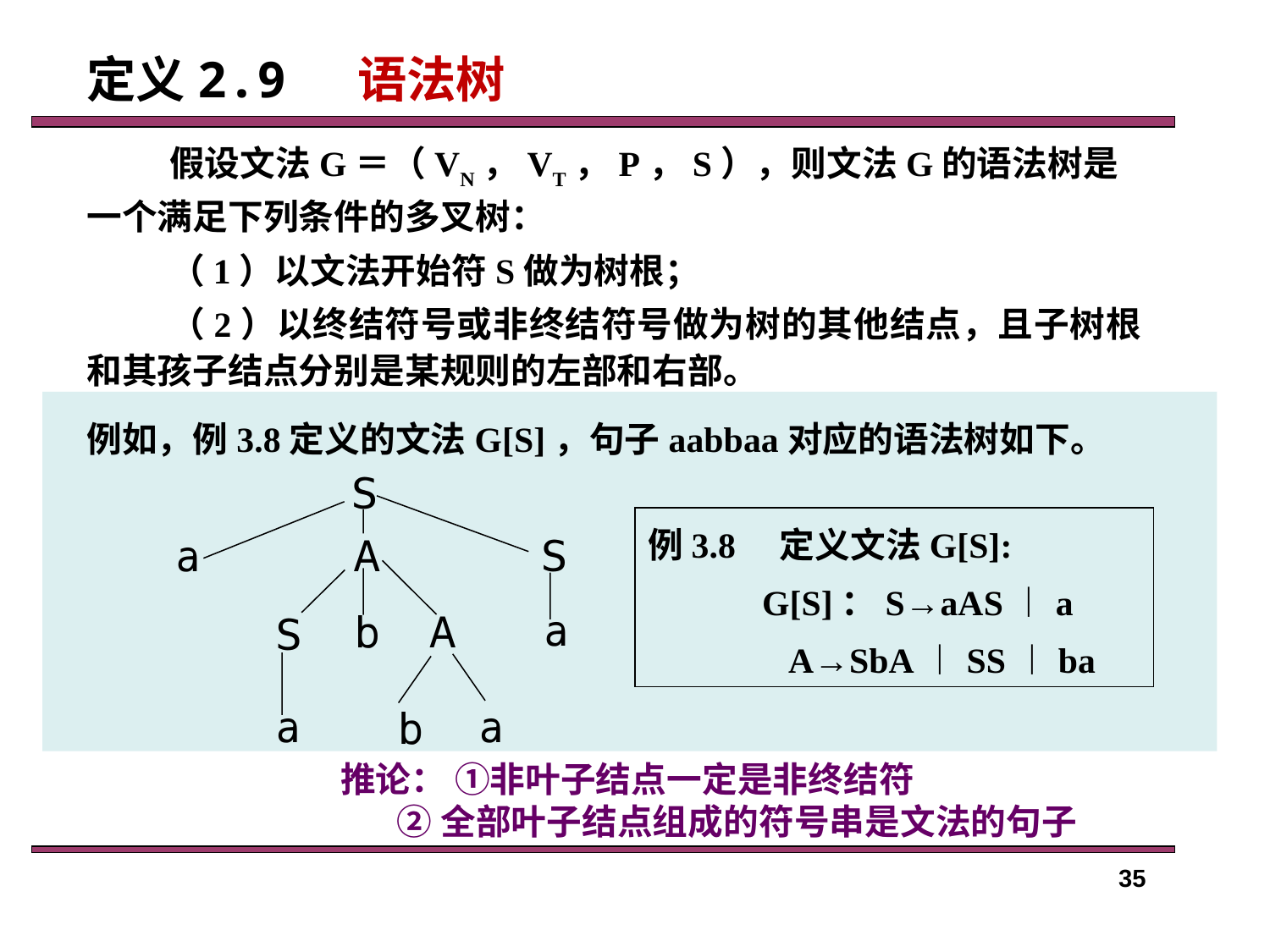

定义2.9  语法树
假设文法G＝（VN，VT，P，S），则文法G的语法树是一个满足下列条件的多叉树：
（1）以文法开始符S做为树根；
（2）以终结符号或非终结符号做为树的其他结点，且子树根和其孩子结点分别是某规则的左部和右部。

例如，例3.8定义的文法G[S]，句子aabbaa对应的语法树如下。
S

S

a

A

a

A

b

S

a

a

b

例3.8　定义文法G[S]:
　　　G[S]：S→aAS︱a
           　A→SbA︱SS︱ba
推论： ①非叶子结点一定是非终结符
       ②全部叶子结点组成的符号串是文法的句子
35